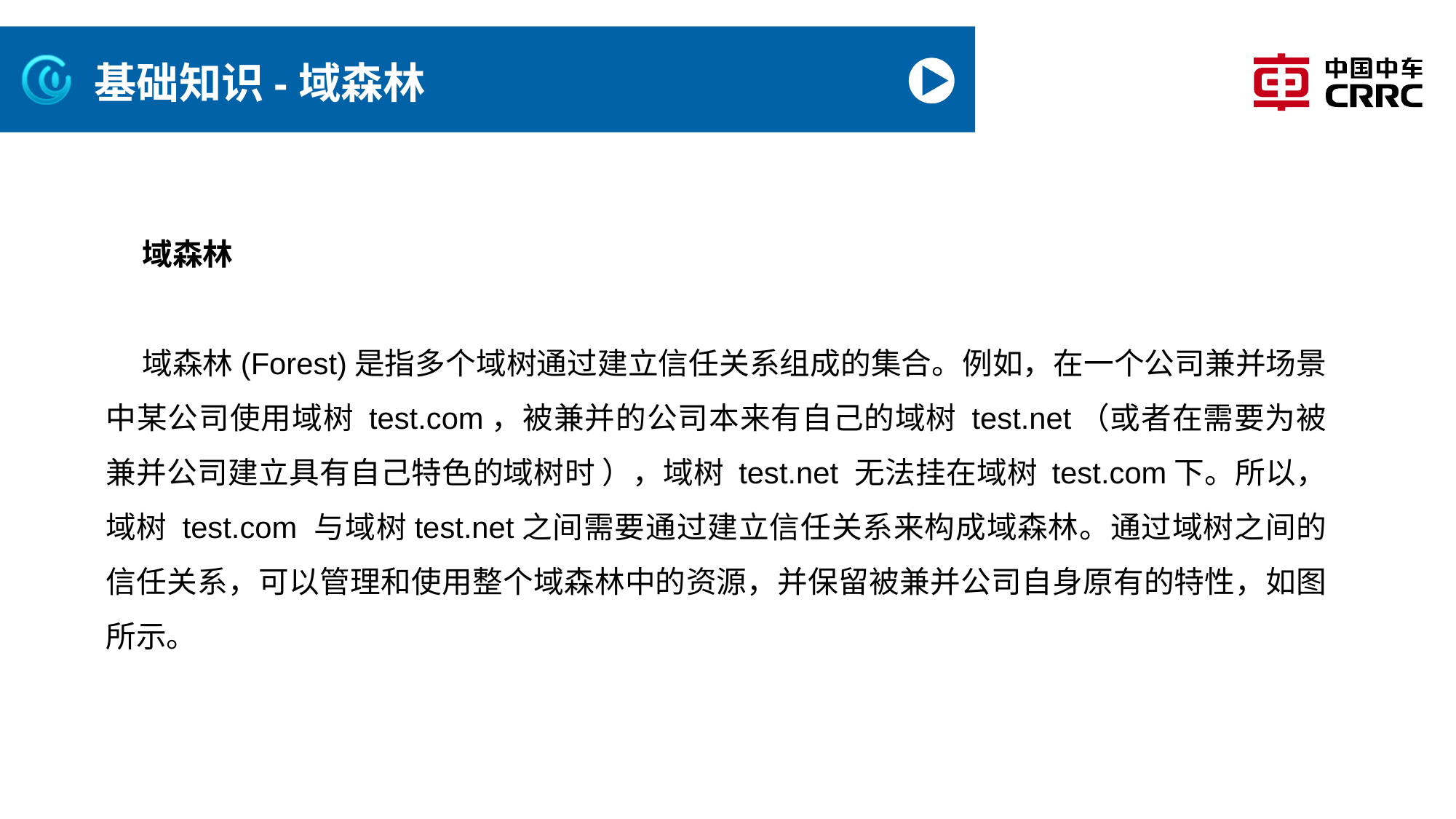

# 基础知识-域森林
域森林

域森林(Forest)是指多个域树通过建立信任关系组成的集合。例如，在一个公司兼并场景中某公司使用域树 test.com，被兼并的公司本来有自己的域树 test.net（或者在需要为被兼并公司建立具有自己特色的域树时 ），域树 test.net 无法挂在域树 test.com下。所以，域树 test.com 与域树test.net之间需要通过建立信任关系来构成域森林。通过域树之间的信任关系，可以管理和使用整个域森林中的资源，并保留被兼并公司自身原有的特性，如图所示。
14